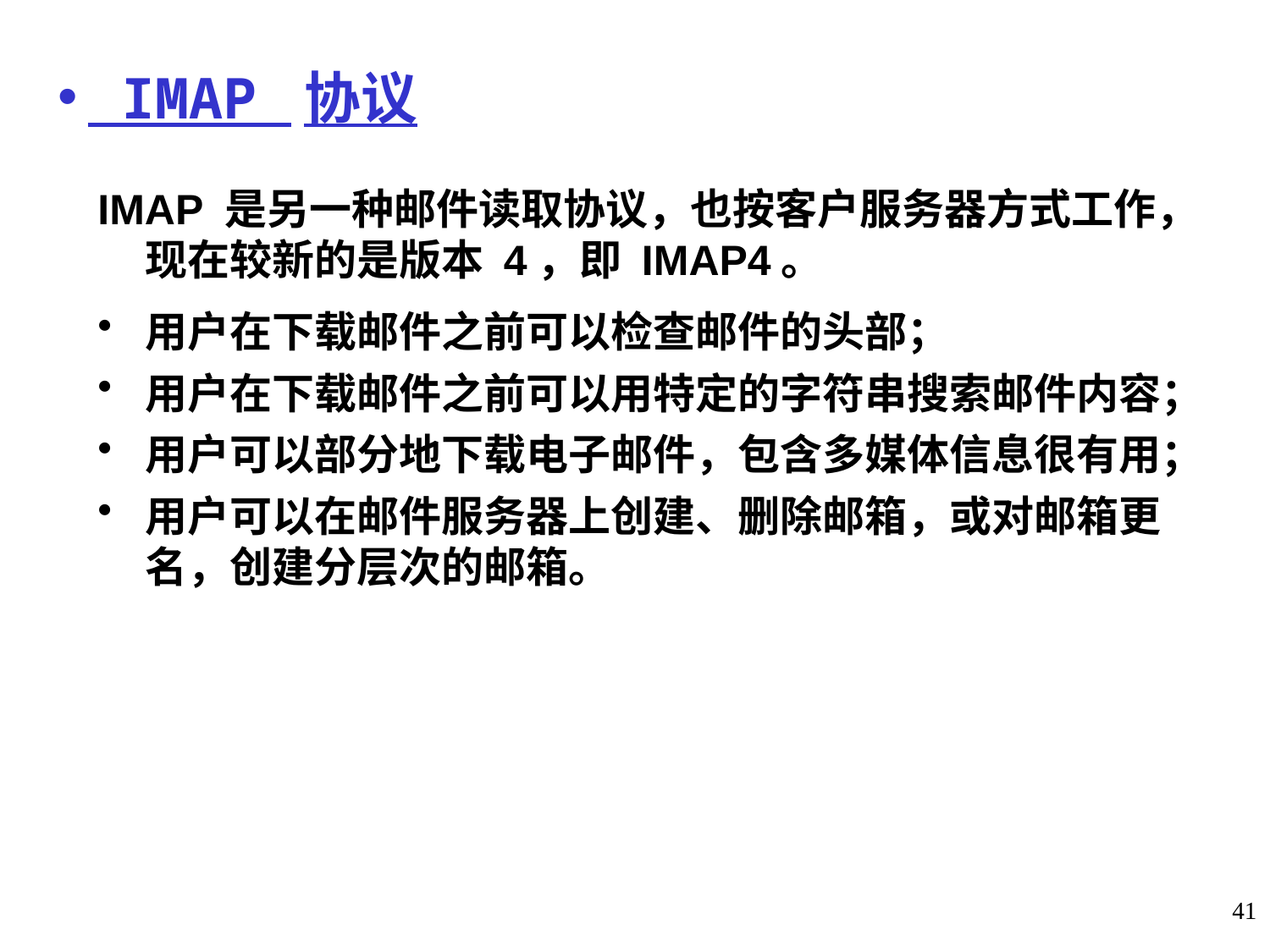

IMAP 协议
IMAP 是另一种邮件读取协议，也按客户服务器方式工作，现在较新的是版本 4，即 IMAP4。
用户在下载邮件之前可以检查邮件的头部；
用户在下载邮件之前可以用特定的字符串搜索邮件内容；
用户可以部分地下载电子邮件，包含多媒体信息很有用；
用户可以在邮件服务器上创建、删除邮箱，或对邮箱更名，创建分层次的邮箱。
41